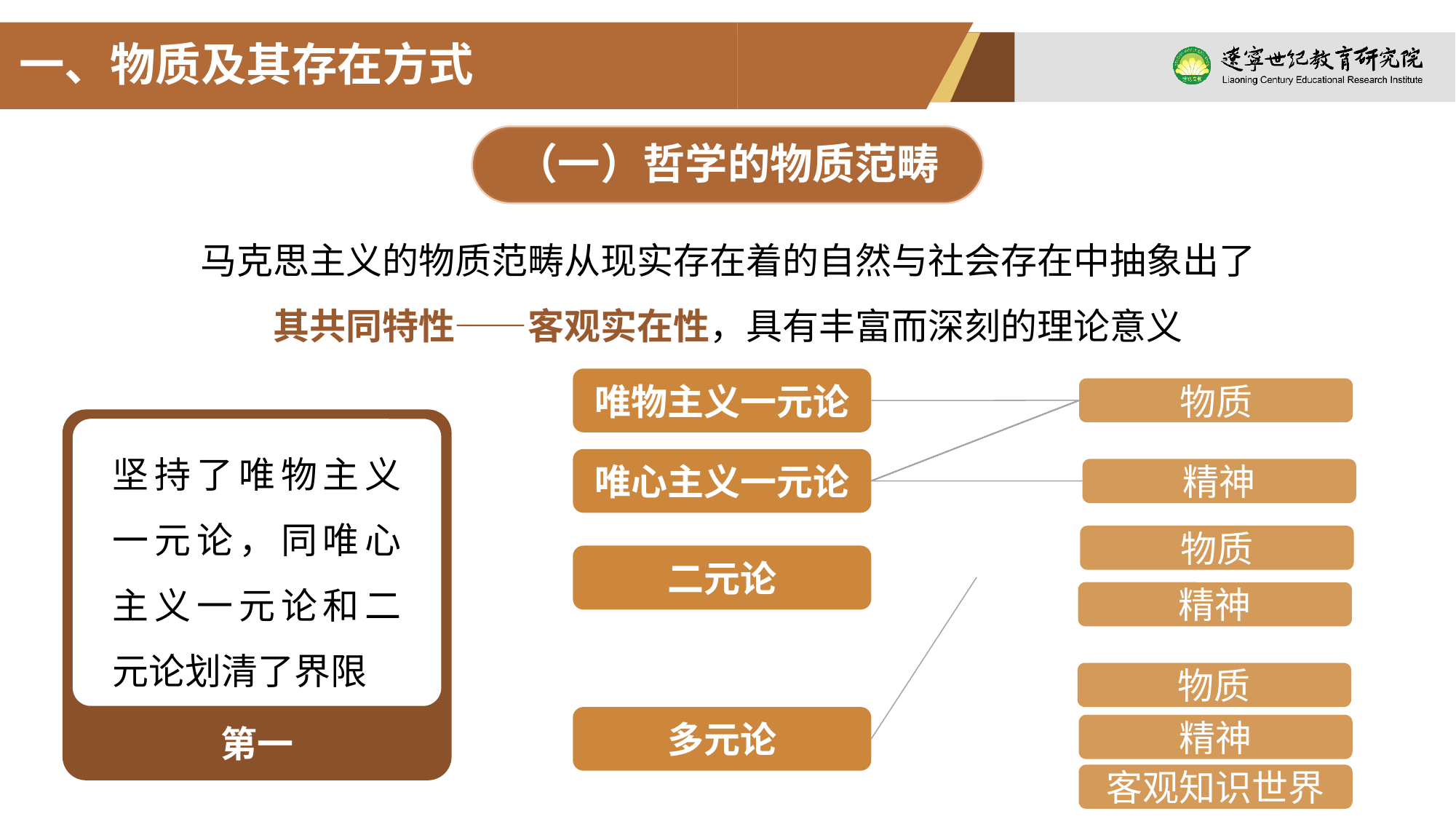

一、物质及其存在方式
（一）哲学的物质范畴
马克思主义的物质范畴从现实存在着的自然与社会存在中抽象出了其共同特性——客观实在性，具有丰富而深刻的理论意义
唯物主义一元论
物质
唯心主义一元论
精神
物质
二元论
精神
物质
多元论
精神
客观知识世界

坚持了唯物主义一元论，同唯心主义一元论和二元论划清了界限
第一